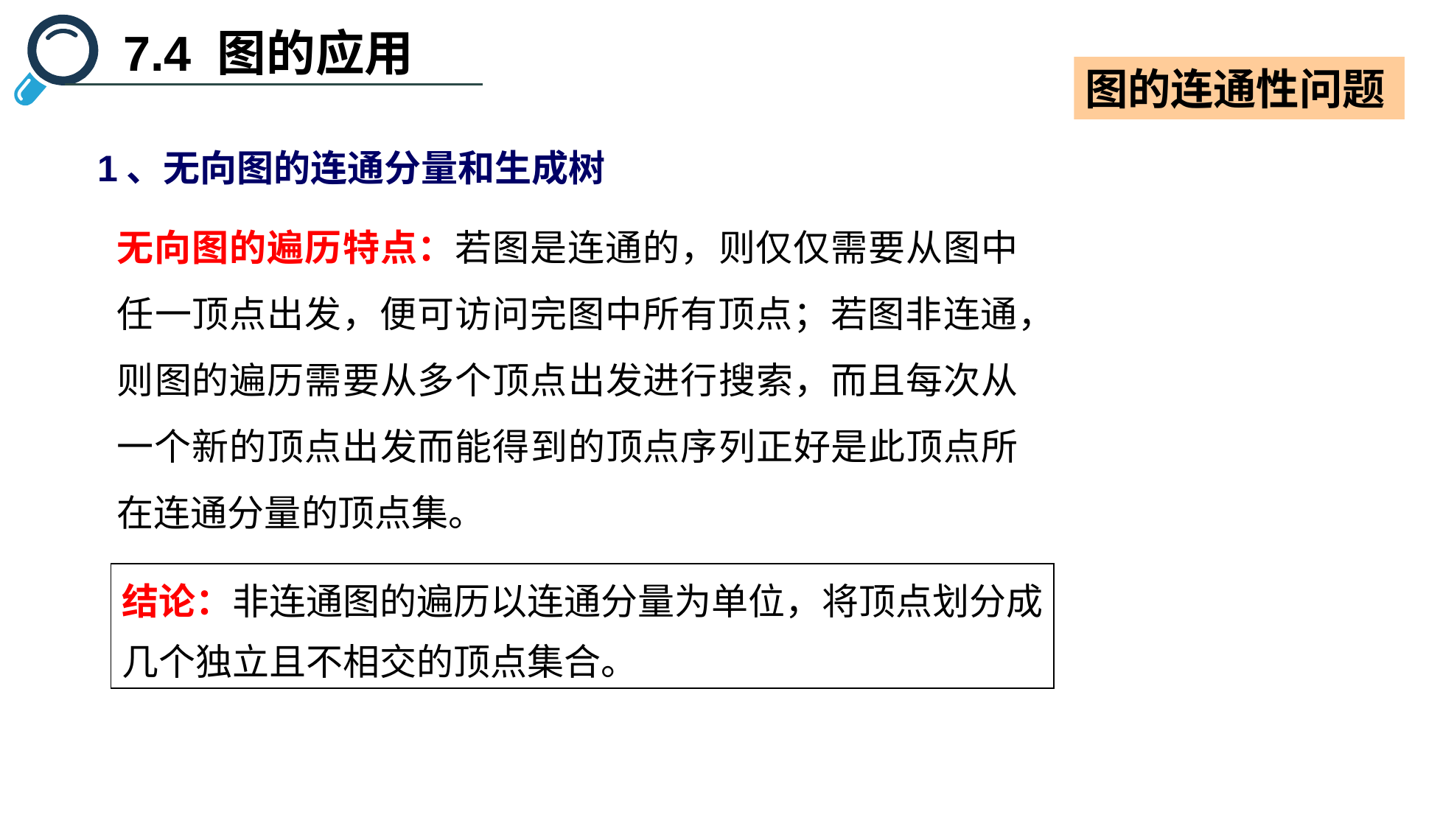

7.4 图的应用
图的连通性问题
1、无向图的连通分量和生成树
无向图的遍历特点：若图是连通的，则仅仅需要从图中任一顶点出发，便可访问完图中所有顶点；若图非连通，则图的遍历需要从多个顶点出发进行搜索，而且每次从一个新的顶点出发而能得到的顶点序列正好是此顶点所在连通分量的顶点集。
结论：非连通图的遍历以连通分量为单位，将顶点划分成
几个独立且不相交的顶点集合。